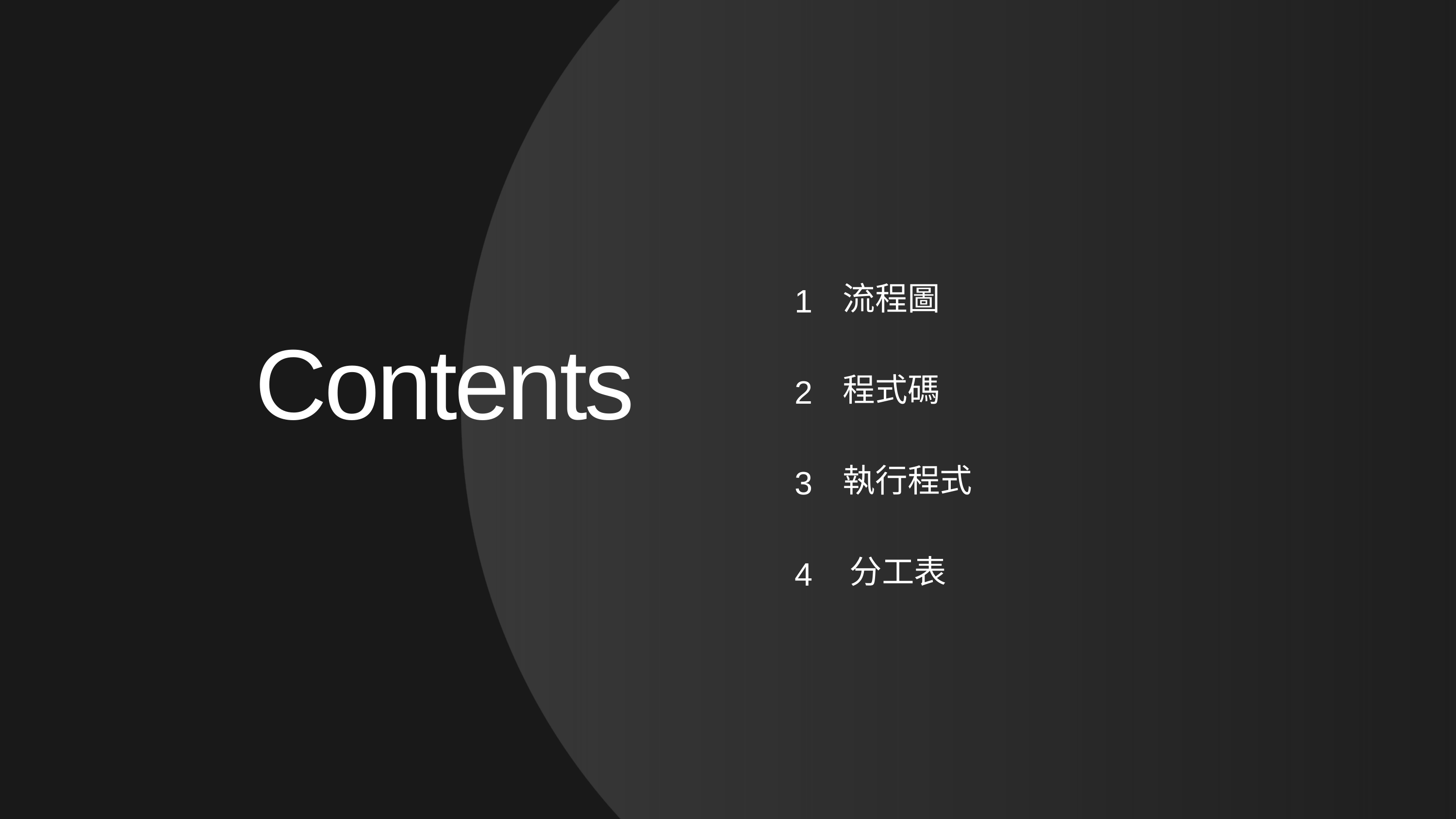

| 1 | 流程圖 |
| --- | --- |
| 2 | 程式碼 |
| 3 | 執行程式 |
Contents
| 4 | 分工表 |
| --- | --- |
|  |  |
|  |  |